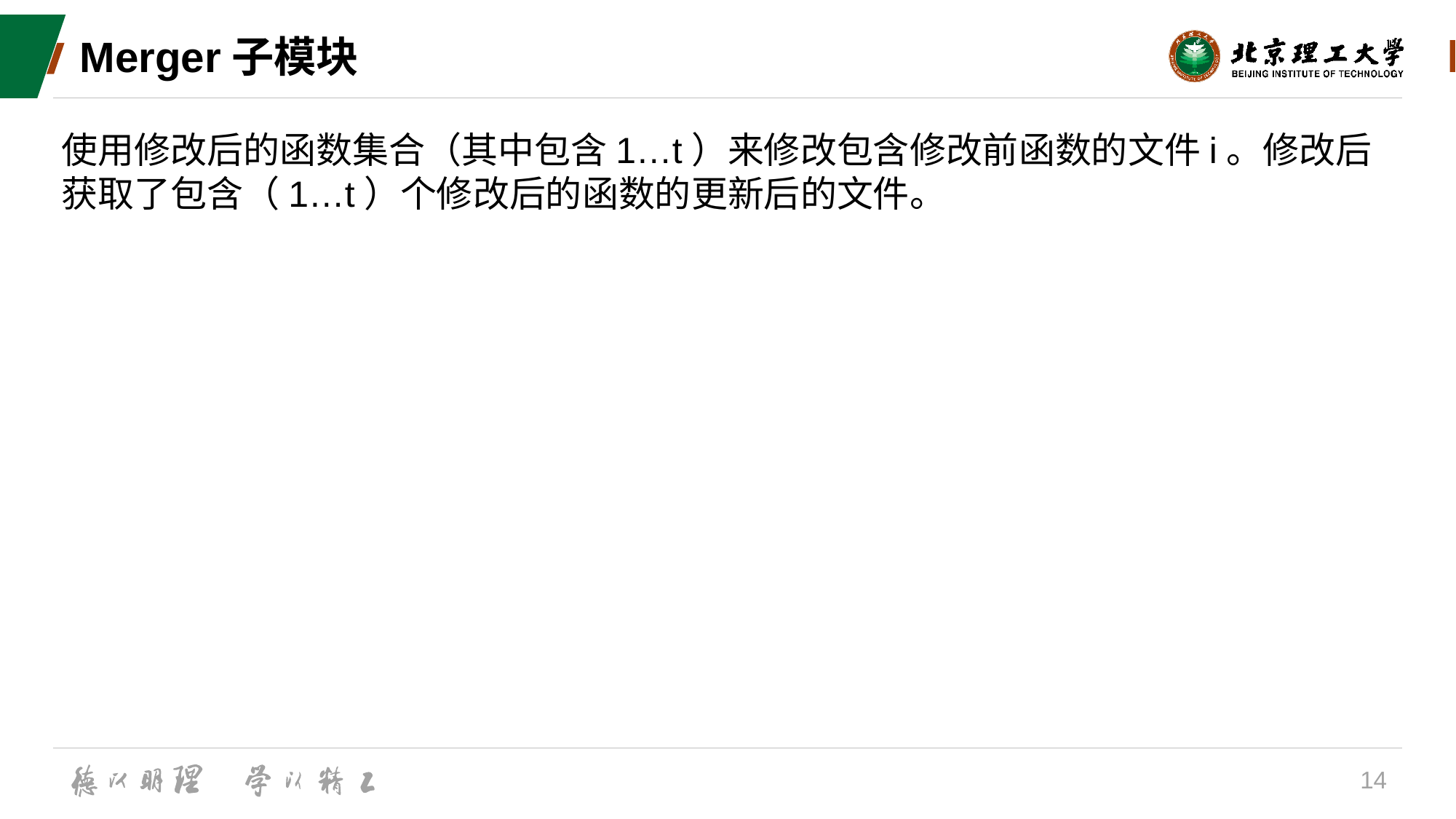

# Merger子模块
使用修改后的函数集合（其中包含1…t）来修改包含修改前函数的文件i。修改后获取了包含（1…t）个修改后的函数的更新后的文件。